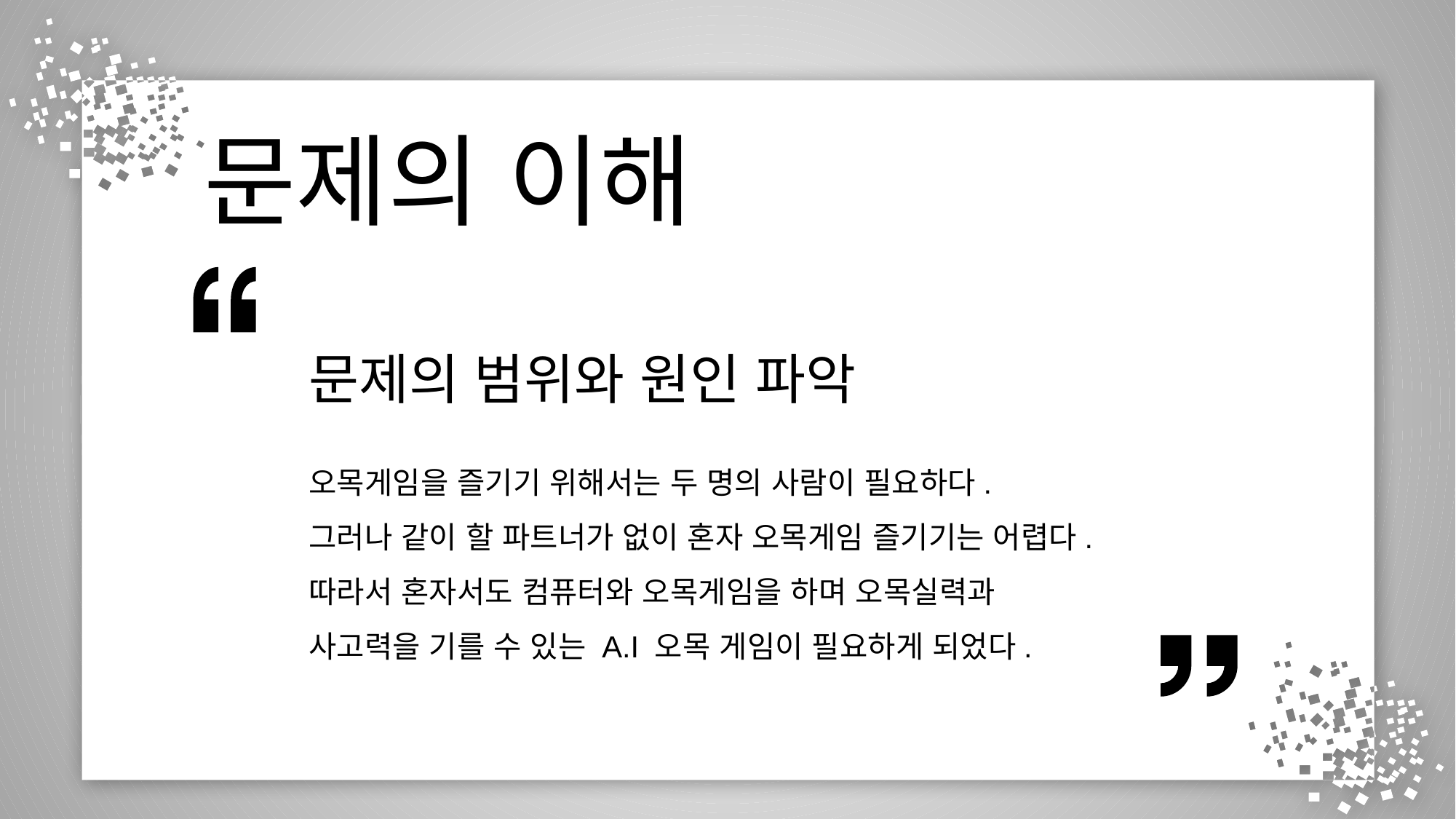

문제의 이해

문제의 범위와 원인 파악
오목게임을 즐기기 위해서는 두 명의 사람이 필요하다.
그러나 같이 할 파트너가 없이 혼자 오목게임 즐기기는 어렵다.
따라서 혼자서도 컴퓨터와 오목게임을 하며 오목실력과 사고력을 기를 수 있는 A.I 오목 게임이 필요하게 되었다.